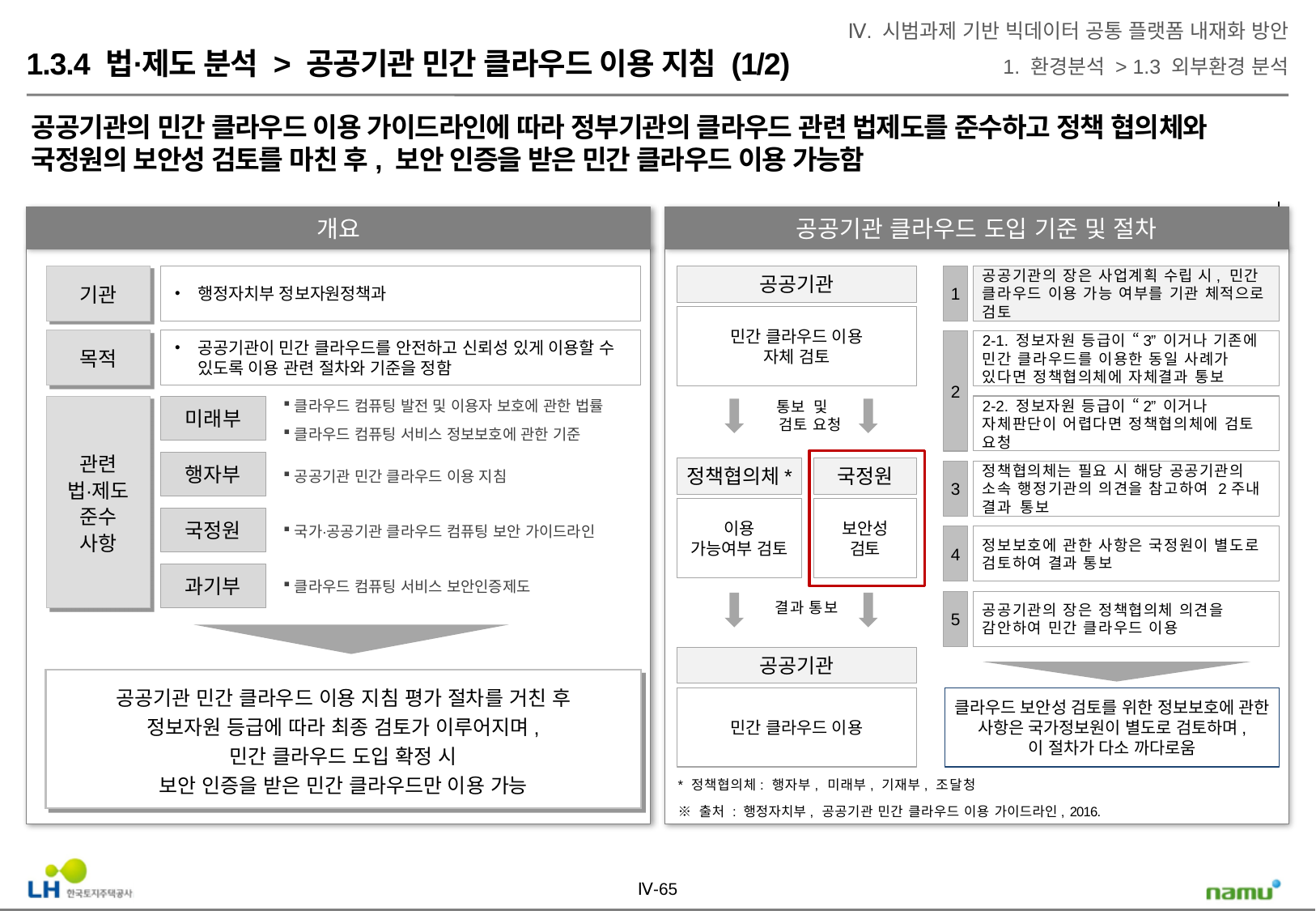

Ⅳ. 시범과제 기반 빅데이터 공통 플랫폼 내재화 방안
1. 환경분석 > 1.3 외부환경 분석
1.3.4 법∙제도 분석 > 공공기관 민간 클라우드 이용 지침 (1/2)
공공기관의 민간 클라우드 이용 가이드라인에 따라 정부기관의 클라우드 관련 법제도를 준수하고 정책 협의체와 국정원의 보안성 검토를 마친 후, 보안 인증을 받은 민간 클라우드 이용 가능함
개요
공공기관 클라우드 도입 기준 및 절차

행정자치부 정보자원정책과
공공기관
1
공공기관의 장은 사업계획 수립 시, 민간 클라우드 이용 가능 여부를 기관 체적으로 검토
기관
민간 클라우드 이용
자체 검토
목적
공공기관이 민간 클라우드를 안전하고 신뢰성 있게 이용할 수 있도록 이용 관련 절차와 기준을 정함
2
2-1. 정보자원 등급이 “3” 이거나 기존에 민간 클라우드를 이용한 동일 사례가 있다면 정책협의체에 자체결과 통보
클라우드 컴퓨팅 발전 및 이용자 보호에 관한 법률
클라우드 컴퓨팅 서비스 정보보호에 관한 기준
통보  및
검토 요청
2-2. 정보자원 등급이 “2” 이거나 자체판단이 어렵다면 정책협의체에 검토 요청
관련
법∙제도
준수
사항
미래부

행자부
정책협의체*
국정원
3
정책협의체는 필요 시 해당 공공기관의 소속 행정기관의 의견을 참고하여 2주내 결과 통보
공공기관 민간 클라우드 이용 지침
이용
가능여부 검토
보안성
검토
국정원
국가∙공공기관 클라우드 컴퓨팅 보안 가이드라인
4
정보보호에 관한 사항은 국정원이 별도로 검토하여 결과 통보
과기부
클라우드 컴퓨팅 서비스 보안인증제도
5
공공기관의 장은 정책협의체 의견을 감안하여 민간 클라우드 이용

결과 통보

공공기관

공공기관 민간 클라우드 이용 지침 평가 절차를 거친 후
정보자원 등급에 따라 최종 검토가 이루어지며,
민간 클라우드 도입 확정 시
보안 인증을 받은 민간 클라우드만 이용 가능
민간 클라우드 이용
클라우드 보안성 검토를 위한 정보보호에 관한 사항은 국가정보원이 별도로 검토하며,
이 절차가 다소 까다로움
* 정책협의체: 행자부, 미래부, 기재부, 조달청
※ 출처 : 행정자치부, 공공기관 민간 클라우드 이용 가이드라인, 2016.